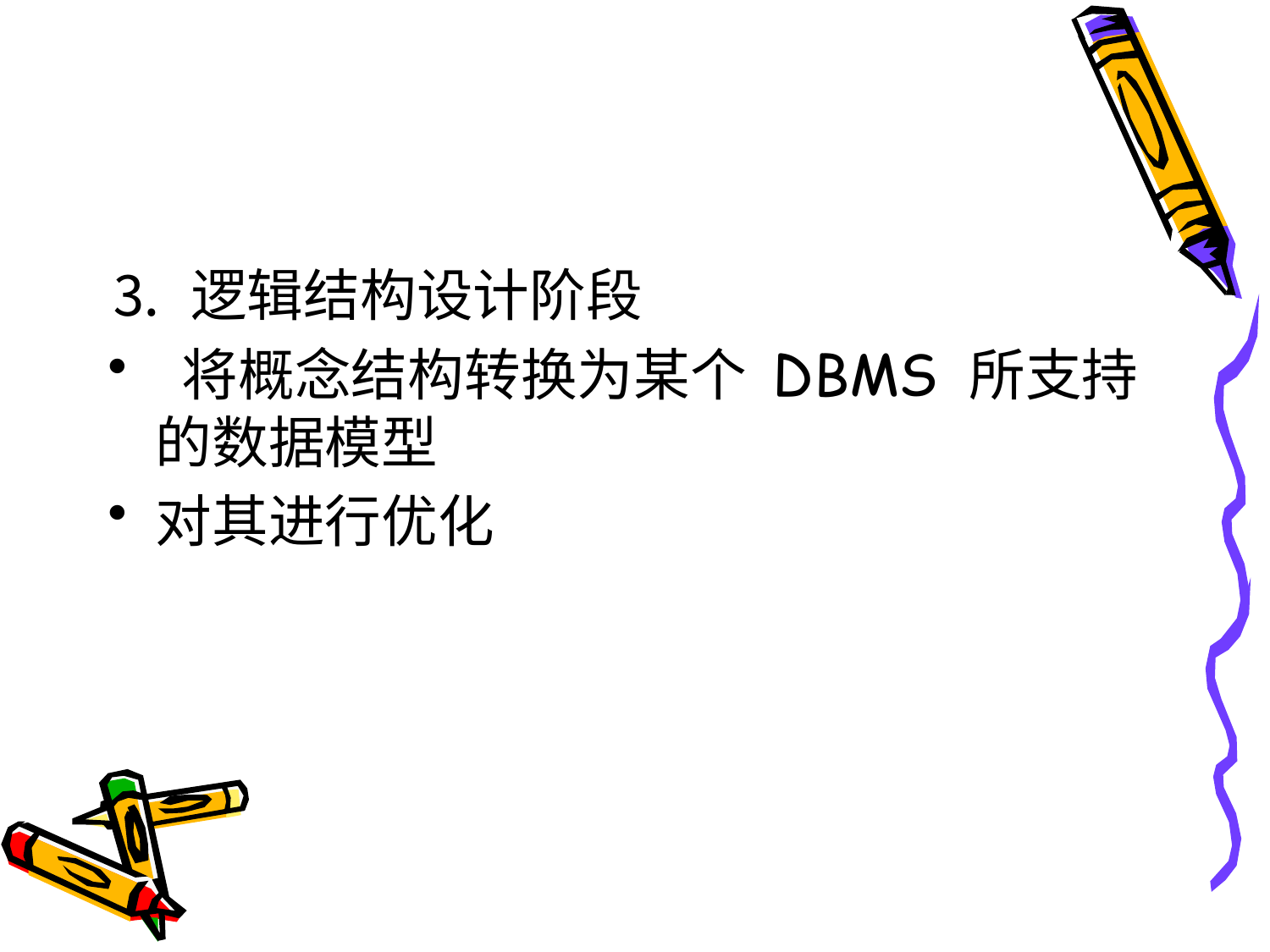

#
⒊ 逻辑结构设计阶段
 将概念结构转换为某个 DBMS 所支持的数据模型
对其进行优化